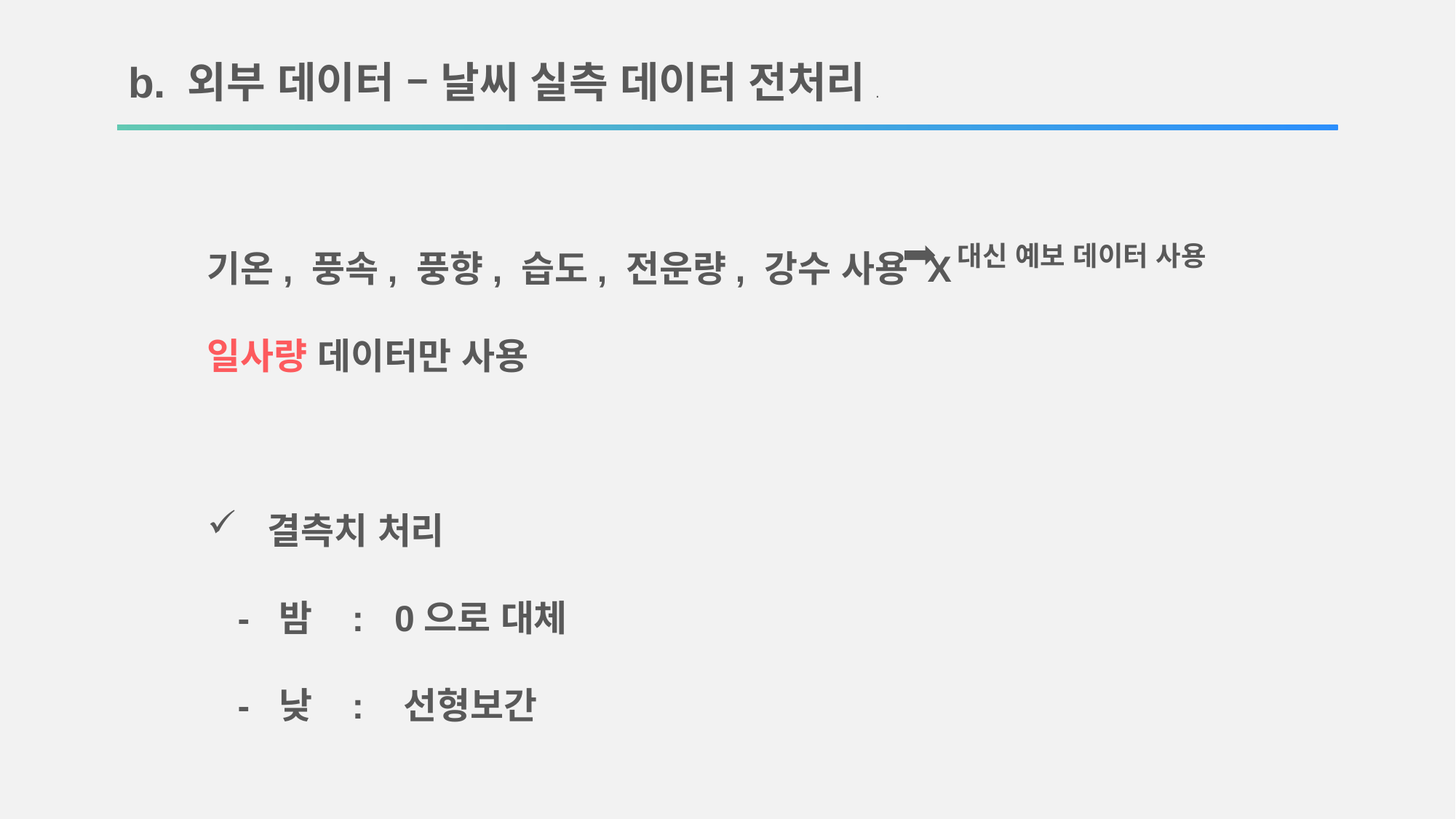

b. 외부 데이터 – 날씨 실측 데이터 전처리.

기온, 풍속, 풍향, 습도, 전운량, 강수 사용 X
일사량 데이터만 사용

 결측치 처리
   -  밤   :   0으로 대체
   -  낮   :   선형보간
대신 예보 데이터 사용